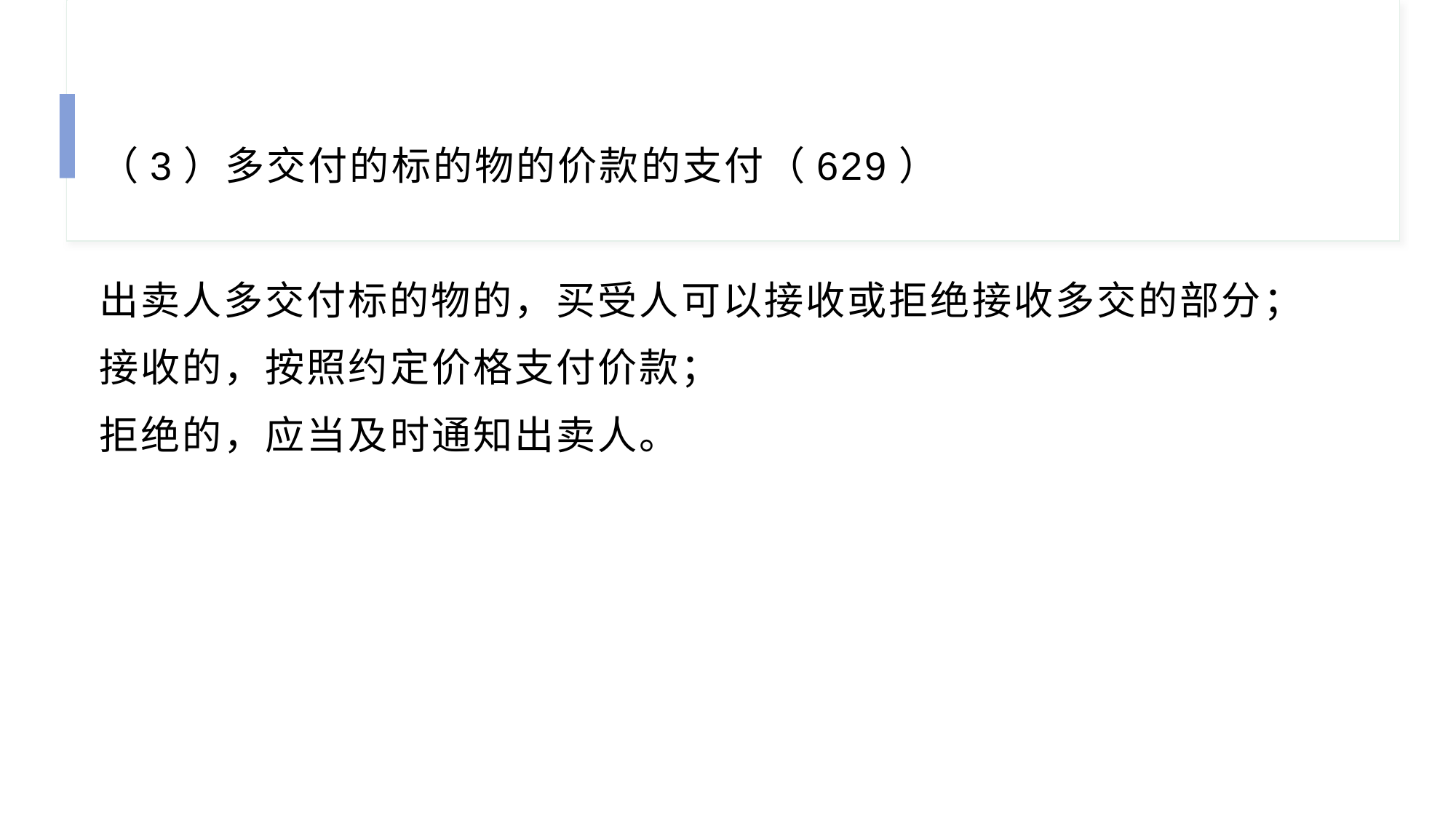

（3）多交付的标的物的价款的支付（629）

出卖人多交付标的物的，买受人可以接收或拒绝接收多交的部分；
接收的，按照约定价格支付价款；
拒绝的，应当及时通知出卖人。